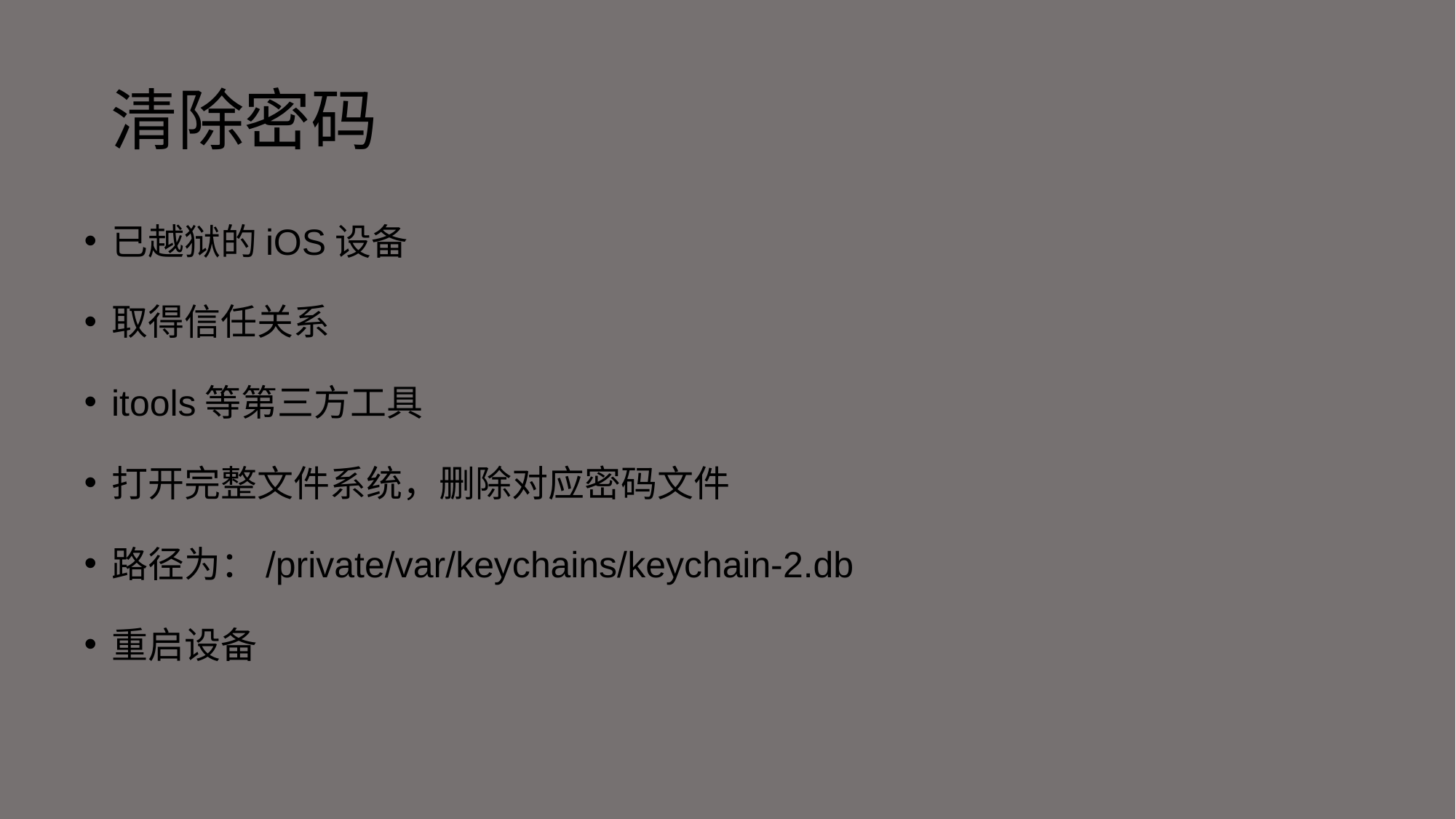

# 清除密码
已越狱的iOS设备
取得信任关系
itools等第三方工具
打开完整文件系统，删除对应密码文件
路径为：/private/var/keychains/keychain-2.db
重启设备